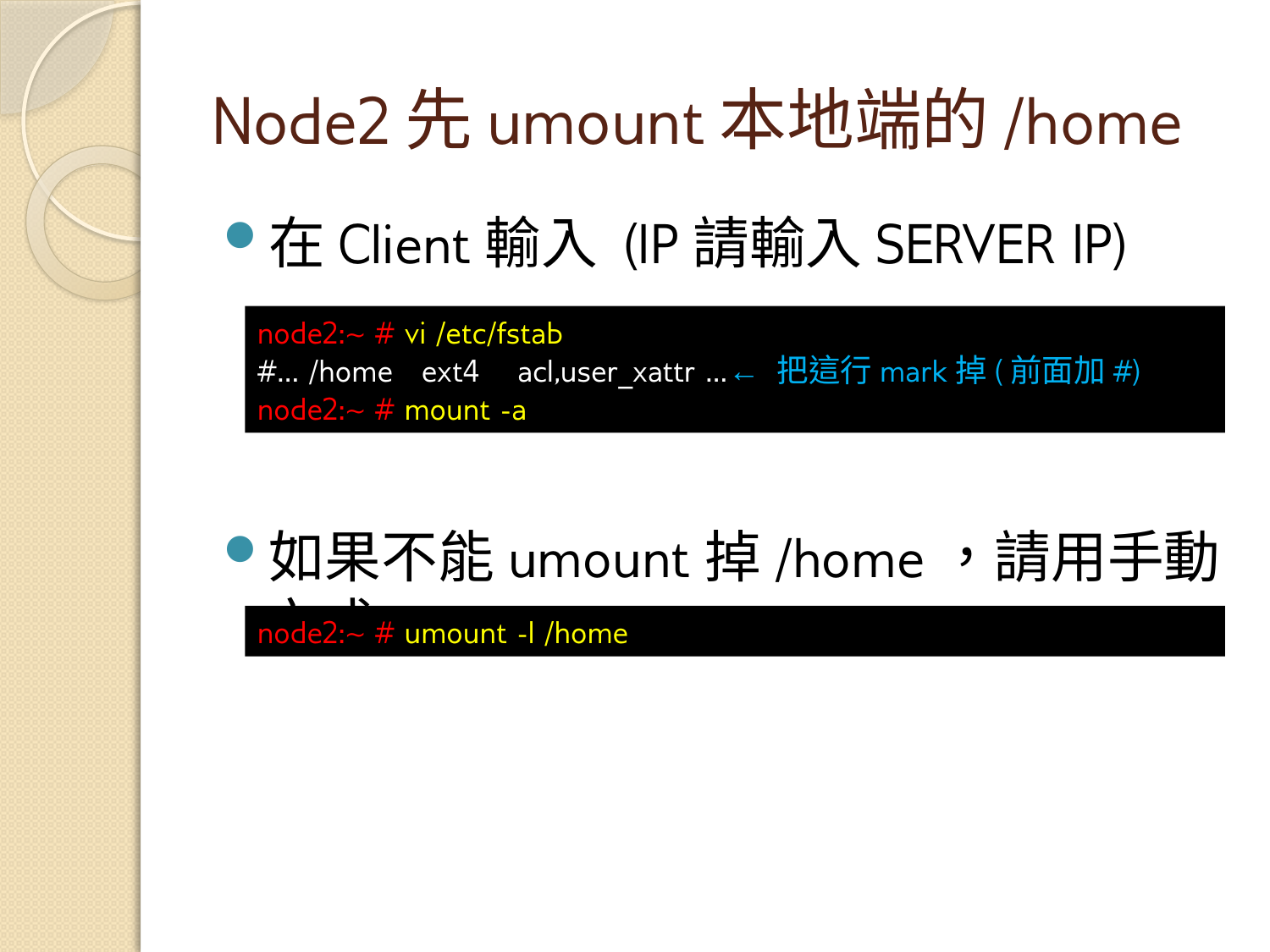

# Node2先umount本地端的/home
在Client輸入 (IP請輸入SERVER IP)

如果不能umount掉/home，請用手動方式

node2:~ # vi /etc/fstab
#… /home   ext4    acl,user_xattr …← 把這行mark掉(前面加#)
node2:~ # mount -a
node2:~ # umount -l /home